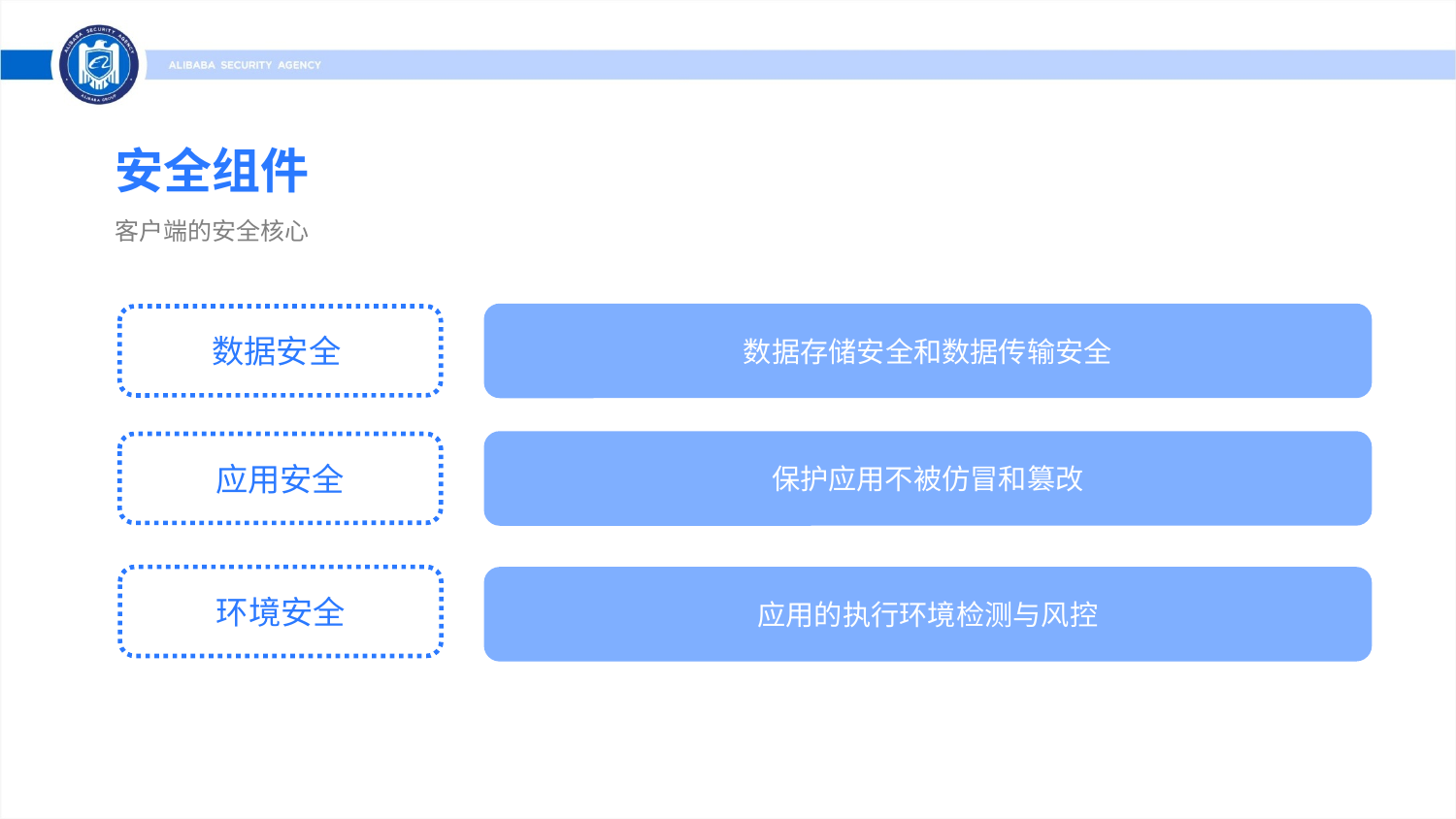

安全组件
客户端的安全核心
数据存储安全和数据传输安全
数据安全
保护应用不被仿冒和篡改
应用安全
链路
环境安全
应用的执行环境检测与风控